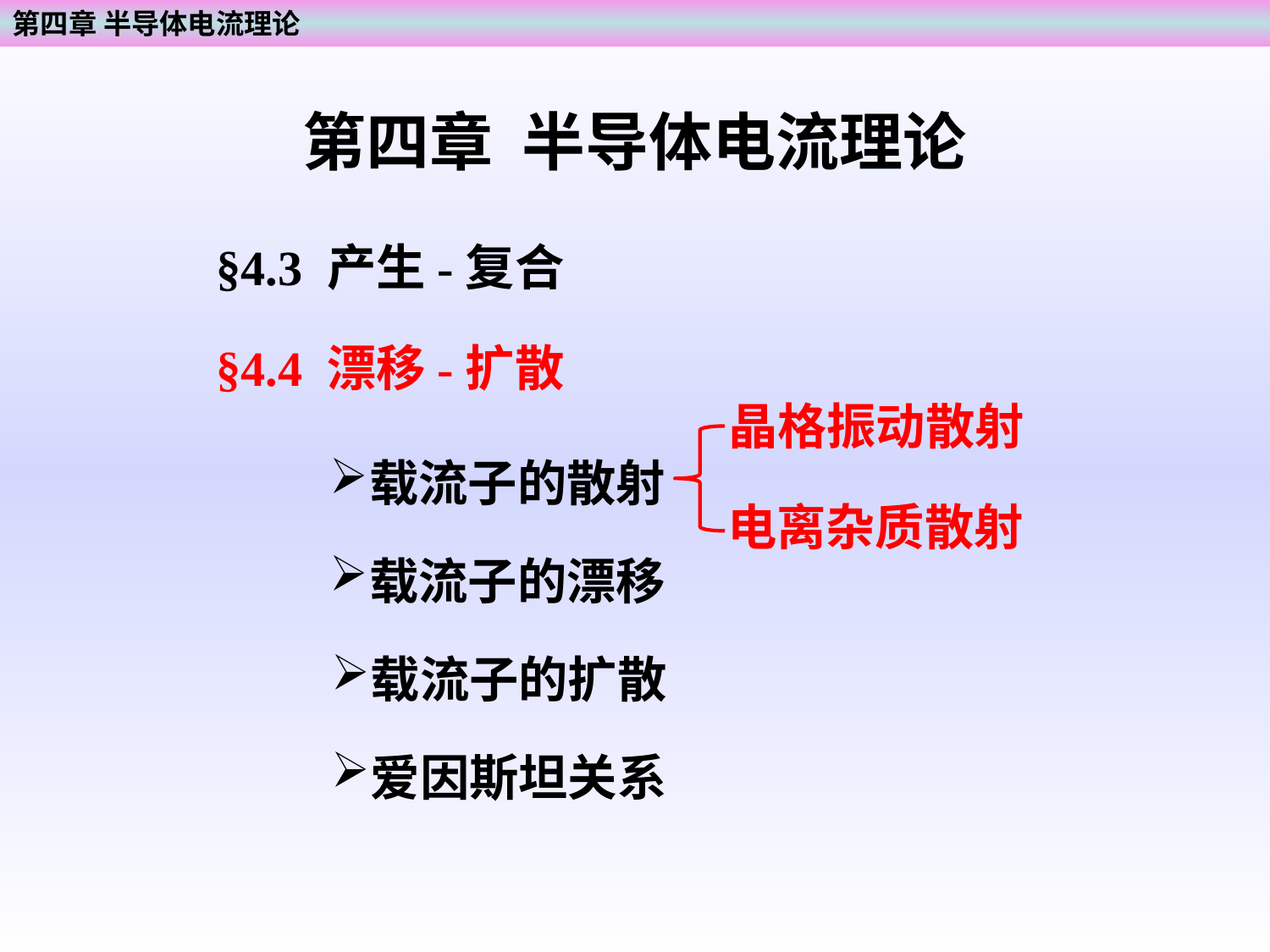

第四章 半导体电流理论
第四章  半导体电流理论
§4.3 产生-复合
§4.4 漂移-扩散
晶格振动散射

载流子的散射
电离杂质散射
载流子的漂移
载流子的扩散
爱因斯坦关系